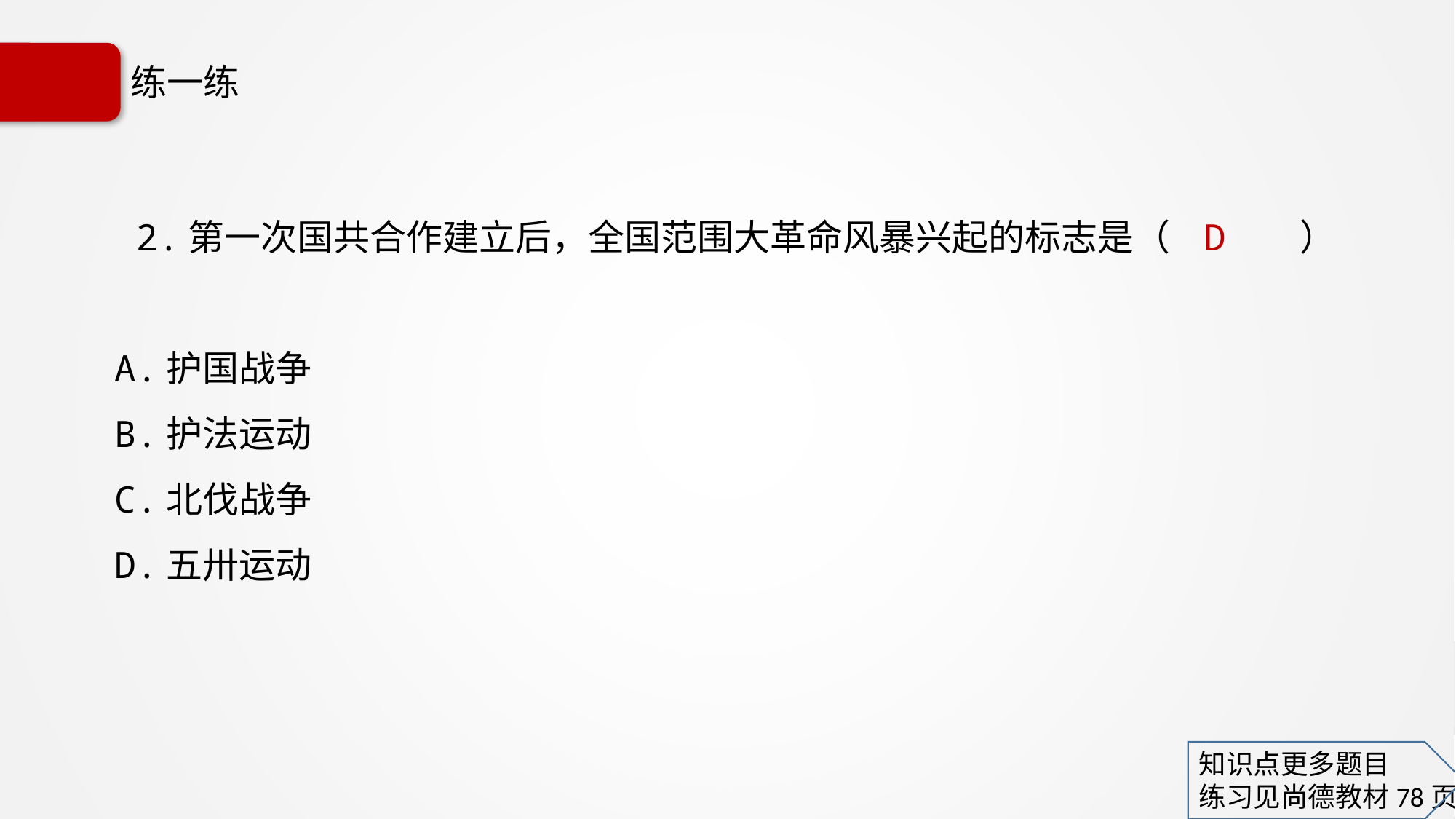

# 练一练
 2.第一次国共合作建立后，全国范围大革命风暴兴起的标志是（   D   ）

A.护国战争
B.护法运动
C.北伐战争
D.五卅运动

知识点更多题目
练习见尚德教材78页